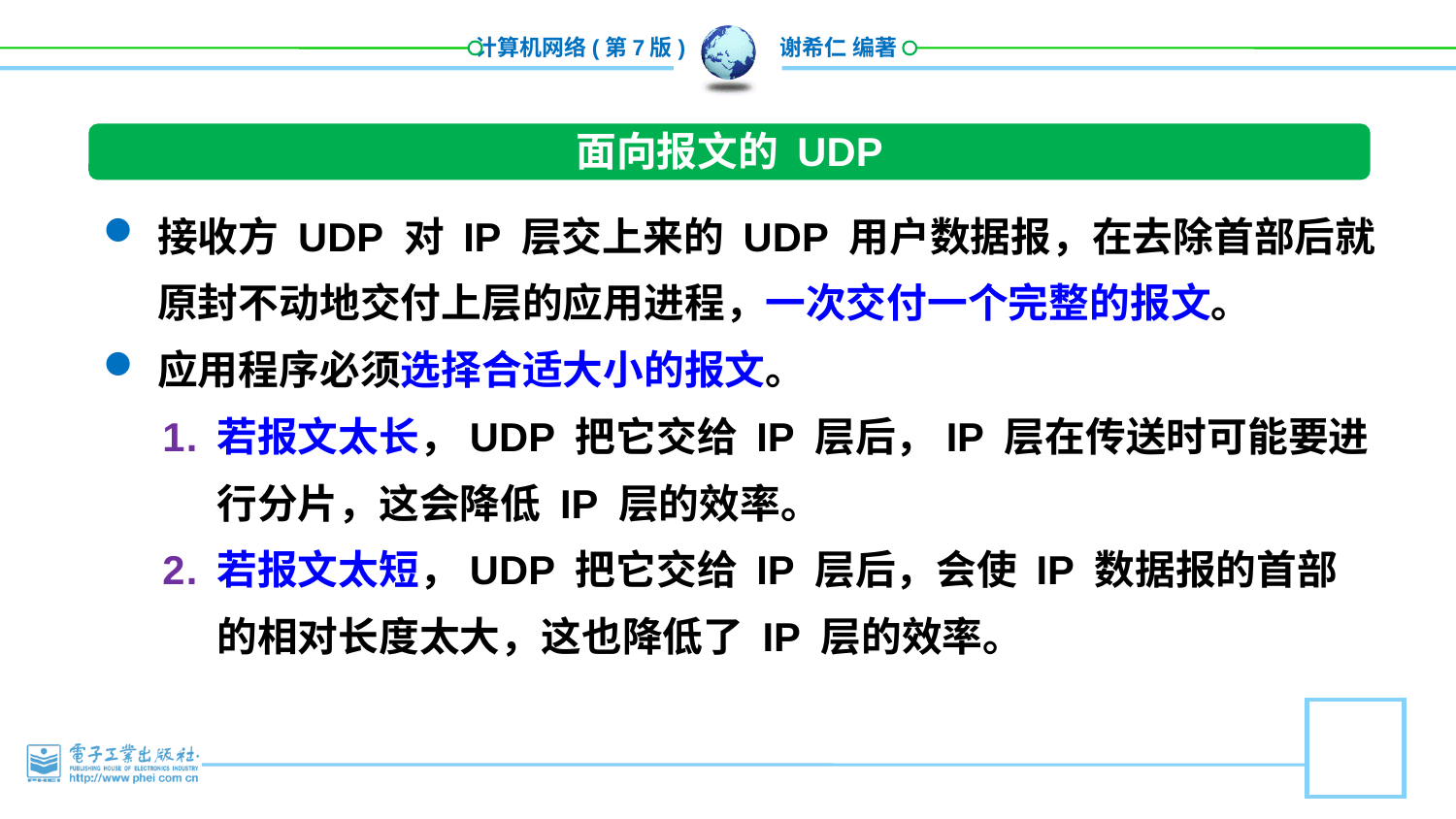

面向报文的 UDP

接收方 UDP 对 IP 层交上来的 UDP 用户数据报，在去除首部后就原封不动地交付上层的应用进程，一次交付一个完整的报文。
应用程序必须选择合适大小的报文。
若报文太长，UDP 把它交给 IP 层后，IP 层在传送时可能要进行分片，这会降低 IP 层的效率。
若报文太短，UDP 把它交给 IP 层后，会使 IP 数据报的首部的相对长度太大，这也降低了 IP 层的效率。